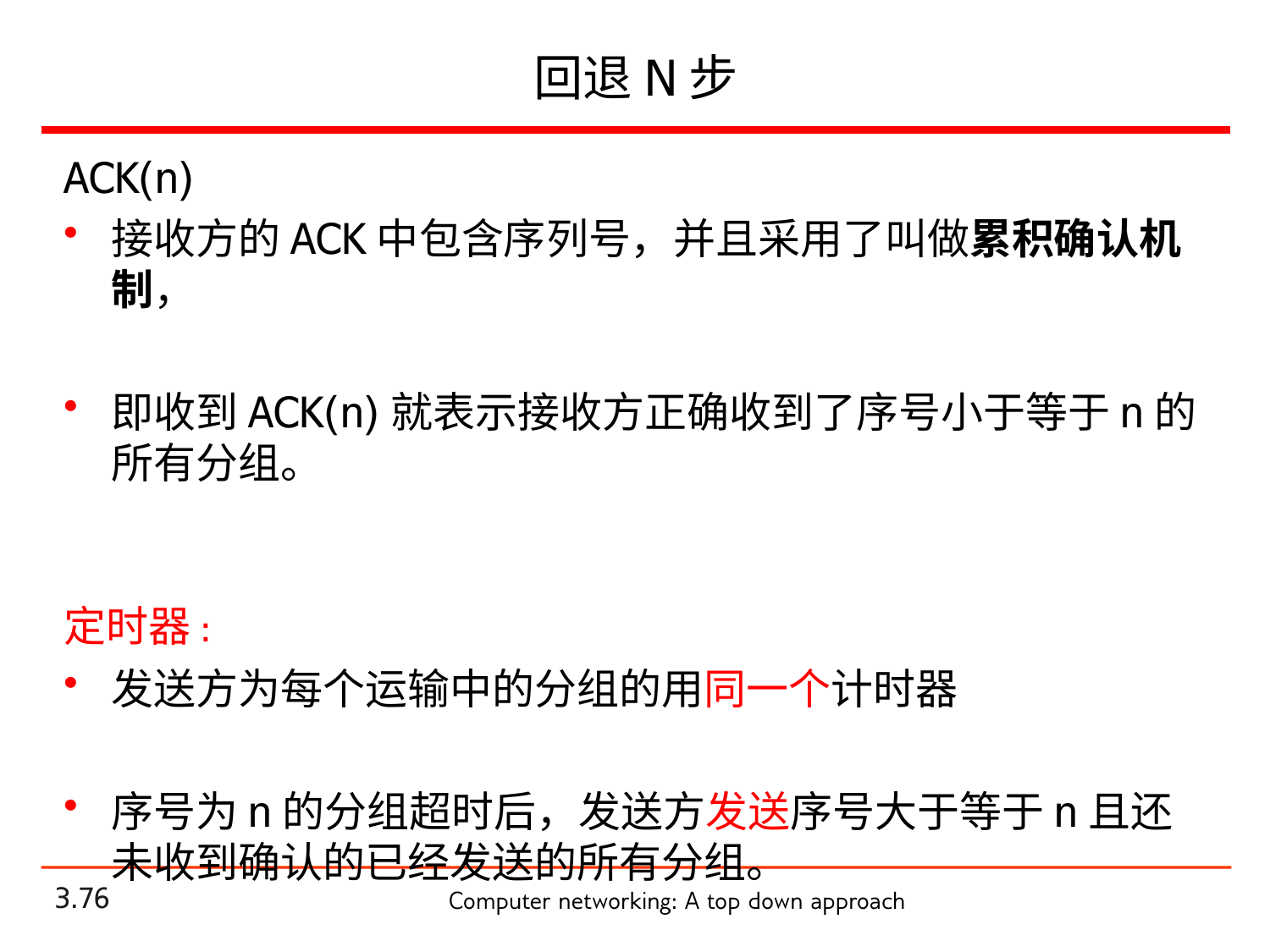

# 回退N步
ACK(n)
接收方的ACK中包含序列号，并且采用了叫做累积确认机制，

即收到ACK(n)就表示接收方正确收到了序号小于等于n的所有分组。

定时器:
发送方为每个运输中的分组的用同一个计时器

序号为n的分组超时后，发送方发送序号大于等于n且还未收到确认的已经发送的所有分组。
Computer networking: A top down approach